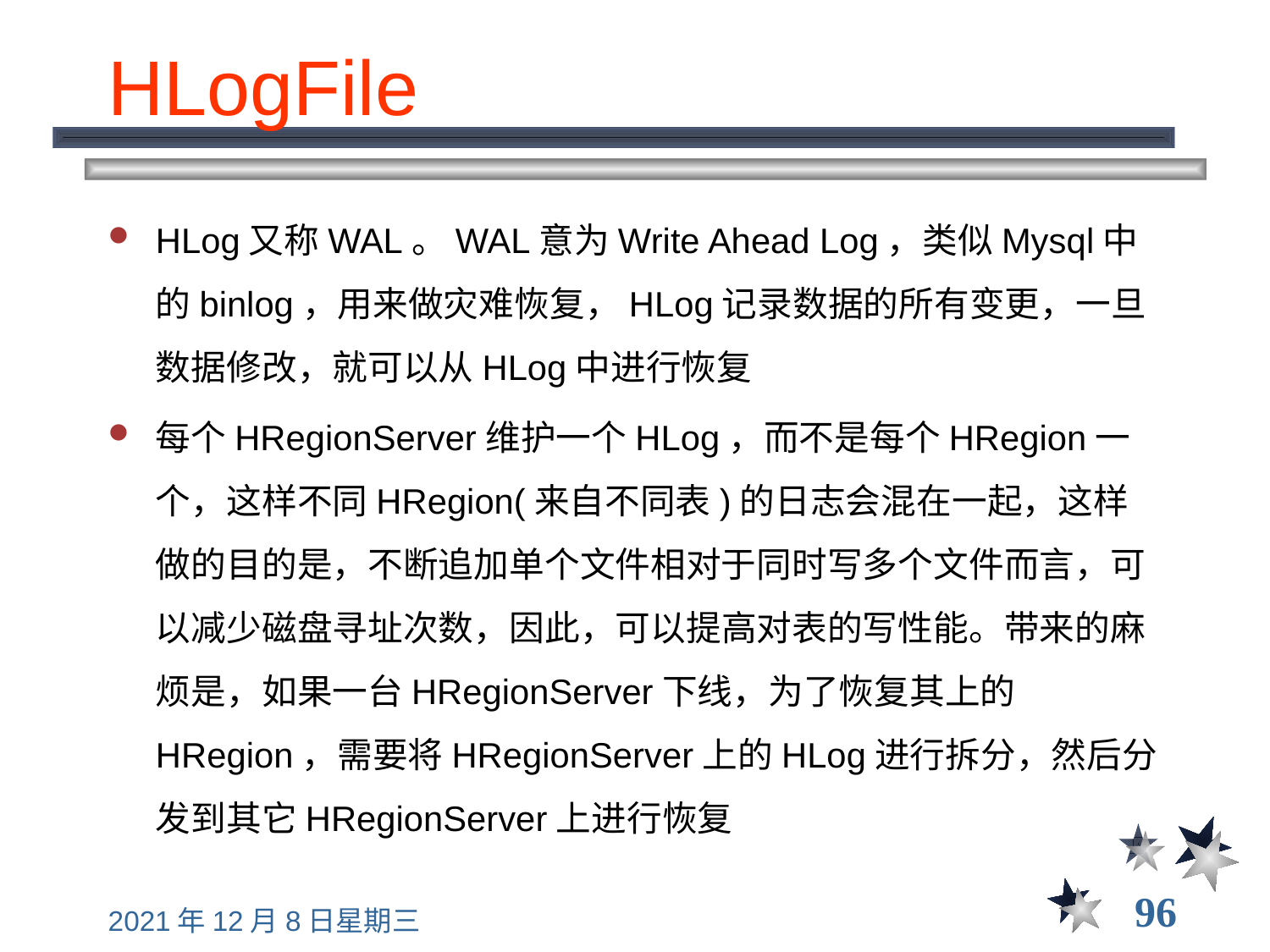

# HLogFile
HLog又称WAL。WAL意为Write Ahead Log，类似Mysql中的binlog，用来做灾难恢复，HLog记录数据的所有变更，一旦数据修改，就可以从HLog中进行恢复
每个HRegionServer维护一个HLog，而不是每个HRegion一个，这样不同HRegion(来自不同表)的日志会混在一起，这样做的目的是，不断追加单个文件相对于同时写多个文件而言，可以减少磁盘寻址次数，因此，可以提高对表的写性能。带来的麻烦是，如果一台HRegionServer下线，为了恢复其上的HRegion，需要将HRegionServer上的HLog进行拆分，然后分发到其它HRegionServer上进行恢复
96
2021年12月8日星期三
大数据管理----前言